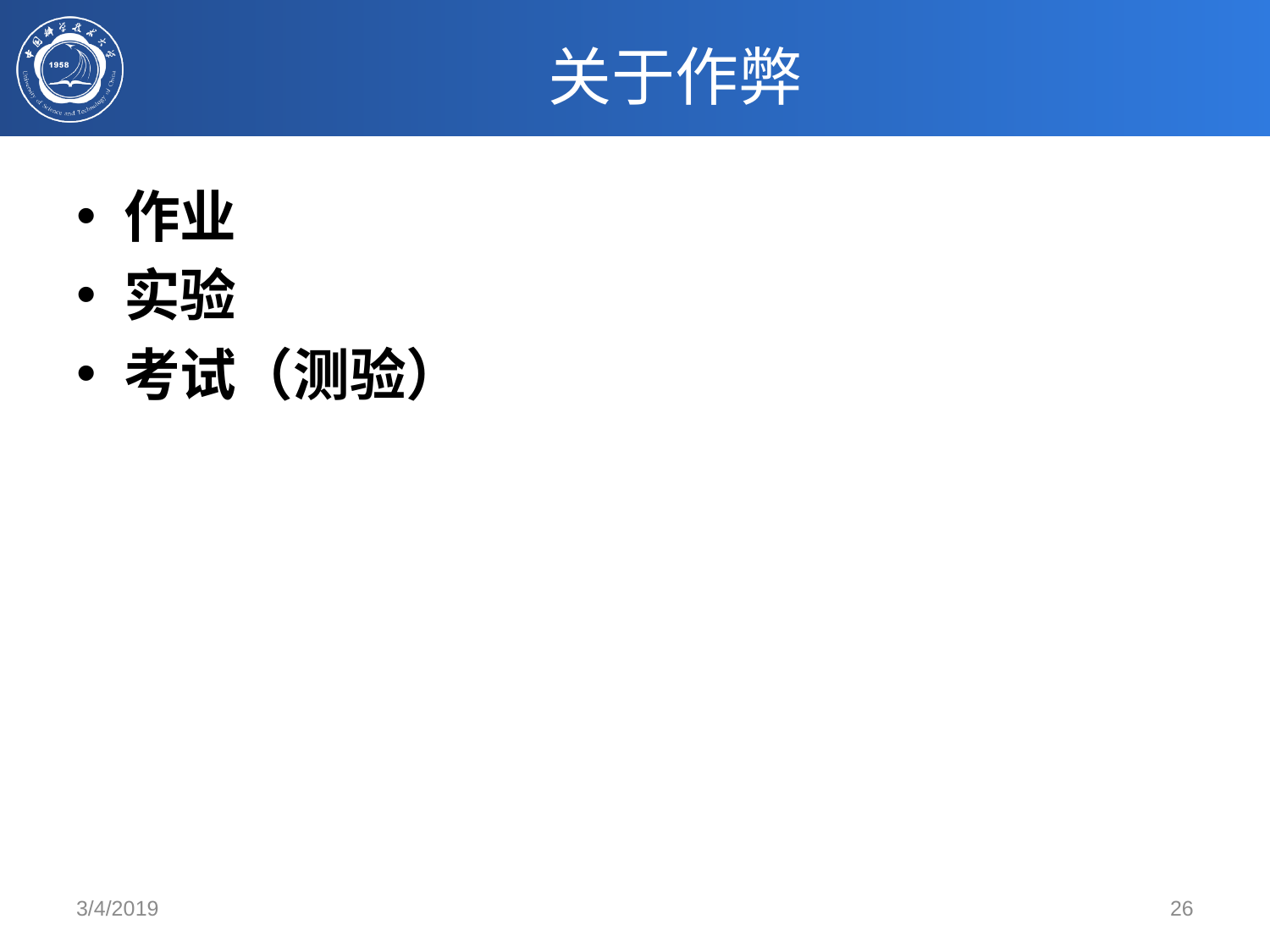

# 关于作弊
作业
实验
考试（测验）

3/4/2019
26